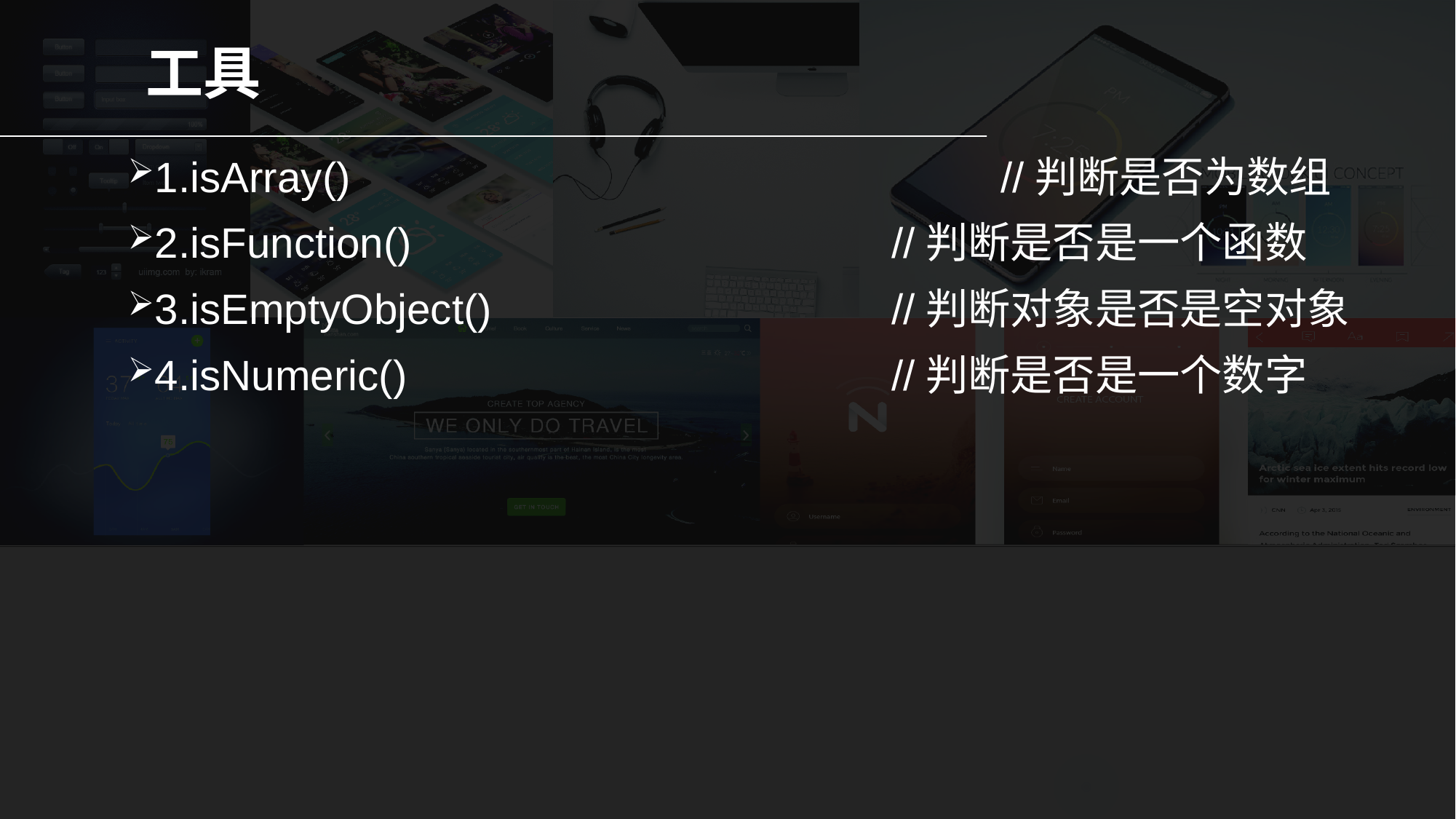

# 工具
1.isArray()						//判断是否为数组
2.isFunction()					//判断是否是一个函数
3.isEmptyObject()				//判断对象是否是空对象
4.isNumeric() 					//判断是否是一个数字